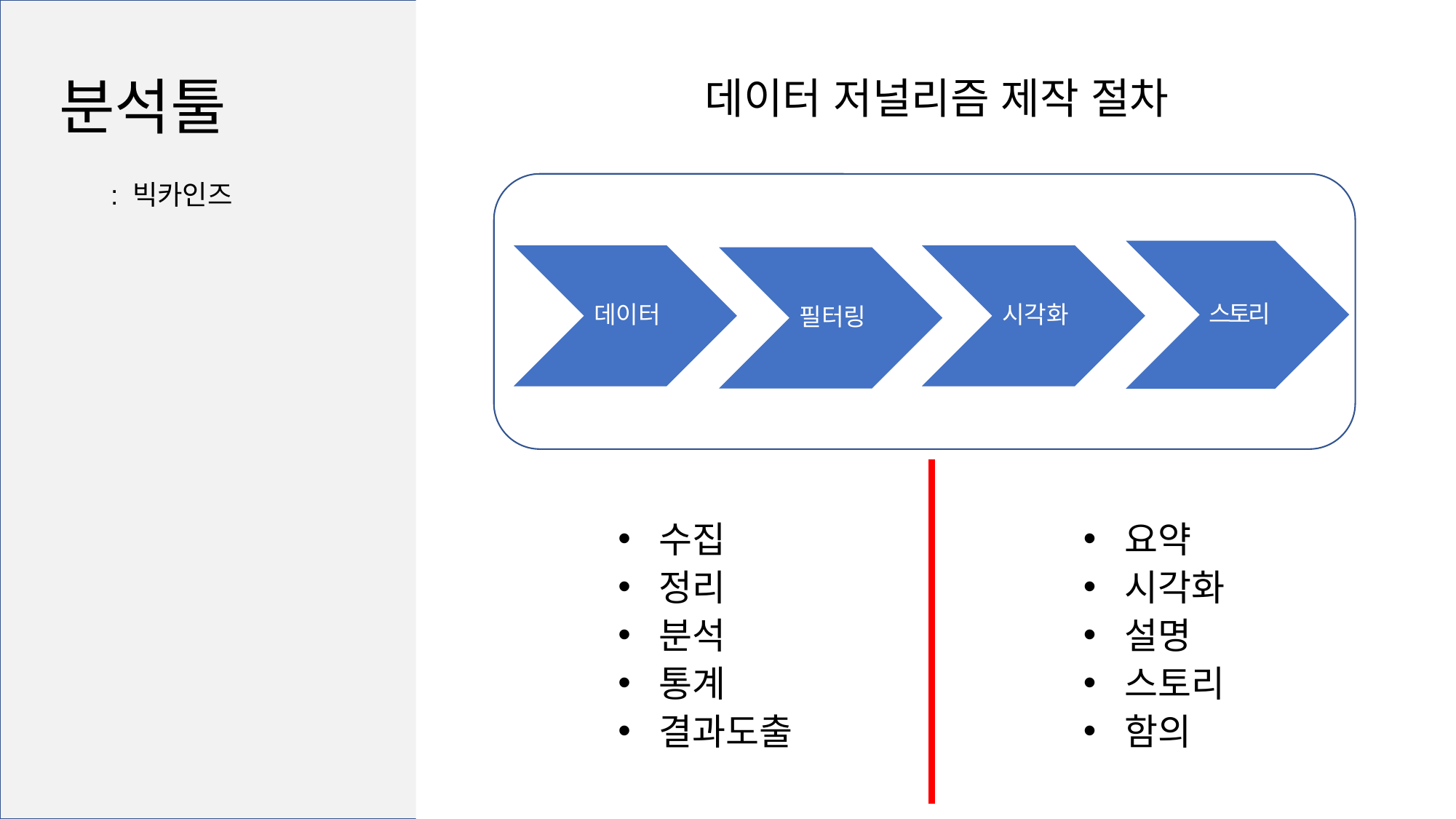

데이터
필터링
시각화
스토리
분석툴
데이터 저널리즘 제작 절차
: 빅카인즈

수집
정리
분석
통계
결과도출
요약
시각화
설명
스토리
함의